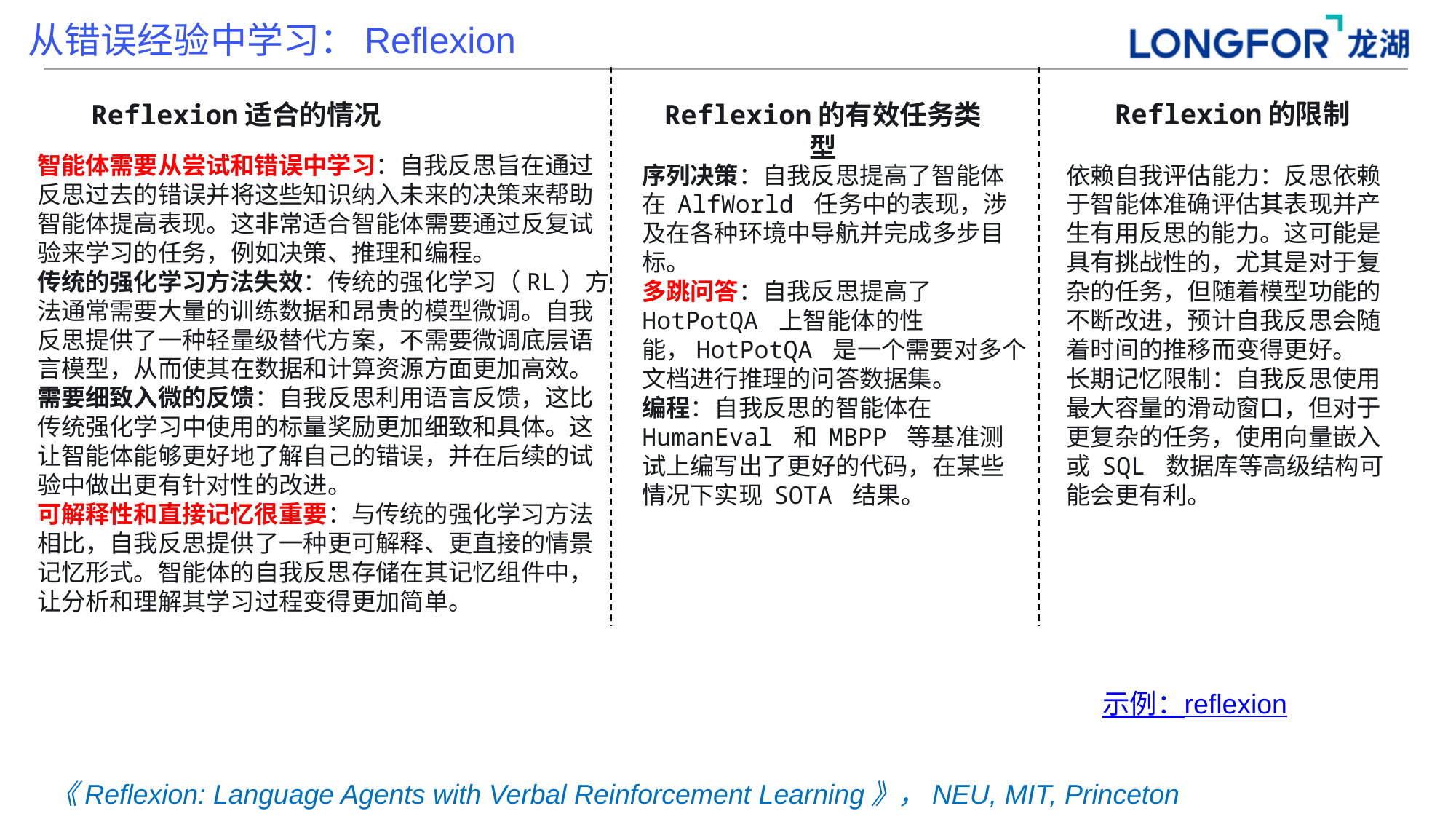

从错误经验中学习：Reflexion
Reflexion的限制
Reflexion适合的情况
Reflexion的有效任务类型
智能体需要从尝试和错误中学习：自我反思旨在通过反思过去的错误并将这些知识纳入未来的决策来帮助智能体提高表现。这非常适合智能体需要通过反复试验来学习的任务，例如决策、推理和编程。
传统的强化学习方法失效：传统的强化学习（RL）方法通常需要大量的训练数据和昂贵的模型微调。自我反思提供了一种轻量级替代方案，不需要微调底层语言模型，从而使其在数据和计算资源方面更加高效。
需要细致入微的反馈：自我反思利用语言反馈，这比传统强化学习中使用的标量奖励更加细致和具体。这让智能体能够更好地了解自己的错误，并在后续的试验中做出更有针对性的改进。
可解释性和直接记忆很重要：与传统的强化学习方法相比，自我反思提供了一种更可解释、更直接的情景记忆形式。智能体的自我反思存储在其记忆组件中，让分析和理解其学习过程变得更加简单。
序列决策：自我反思提高了智能体在 AlfWorld 任务中的表现，涉及在各种环境中导航并完成多步目标。
多跳问答：自我反思提高了 HotPotQA 上智能体的性能，HotPotQA 是一个需要对多个文档进行推理的问答数据集。
编程：自我反思的智能体在 HumanEval 和 MBPP 等基准测试上编写出了更好的代码，在某些情况下实现 SOTA 结果。
依赖自我评估能力：反思依赖于智能体准确评估其表现并产生有用反思的能力。这可能是具有挑战性的，尤其是对于复杂的任务，但随着模型功能的不断改进，预计自我反思会随着时间的推移而变得更好。
长期记忆限制：自我反思使用最大容量的滑动窗口，但对于更复杂的任务，使用向量嵌入或 SQL 数据库等高级结构可能会更有利。
示例：reflexion
《Reflexion: Language Agents with Verbal Reinforcement Learning》，NEU, MIT, Princeton